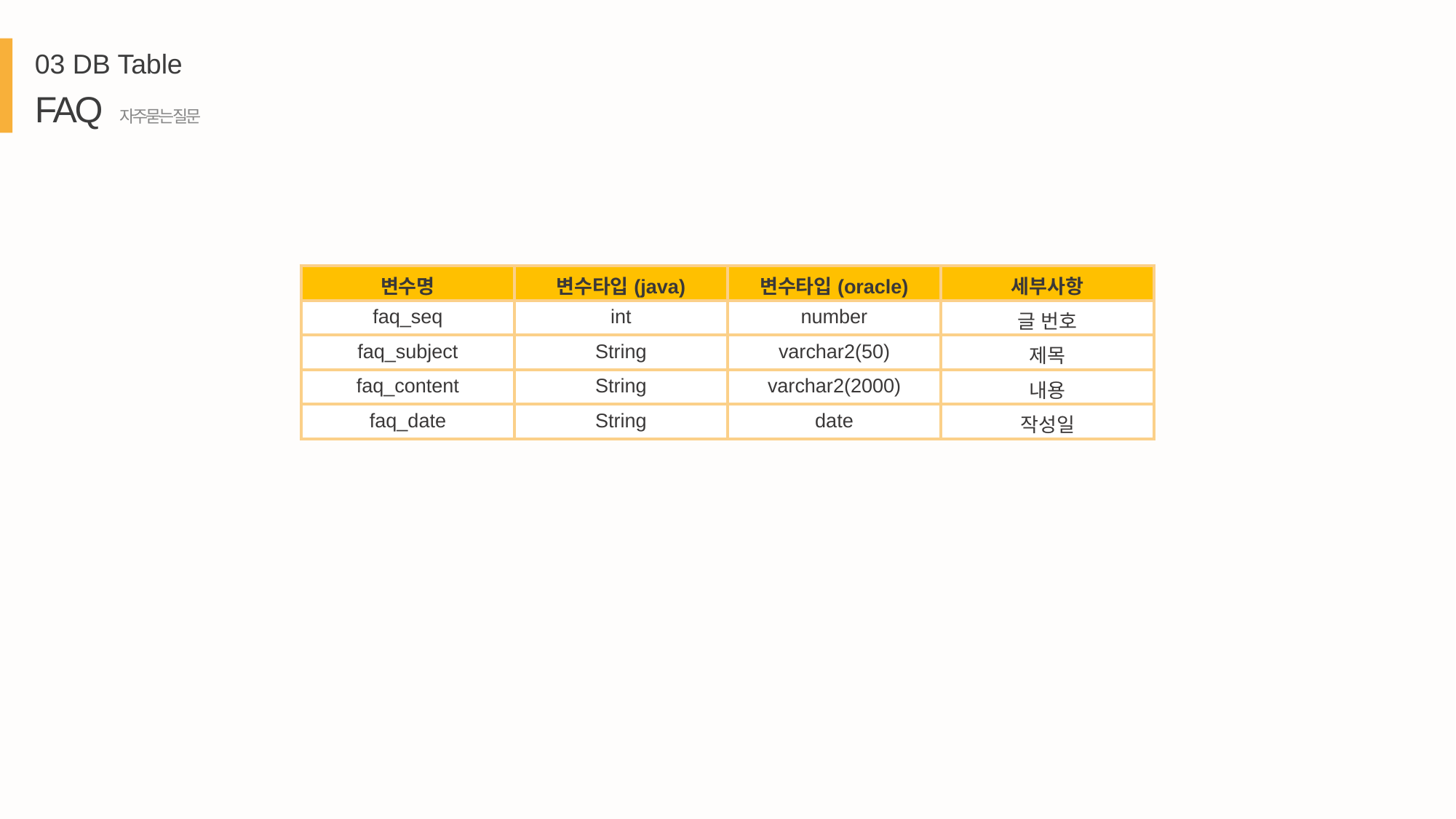

03 DB Table
FAQ 자주묻는질문
| 변수명 | 변수타입(java) | 변수타입(oracle) | 세부사항 |
| --- | --- | --- | --- |
| faq\_seq | int | number | 글 번호 |
| faq\_subject | String | varchar2(50) | 제목 |
| faq\_content | String | varchar2(2000) | 내용 |
| faq\_date | String | date | 작성일 |